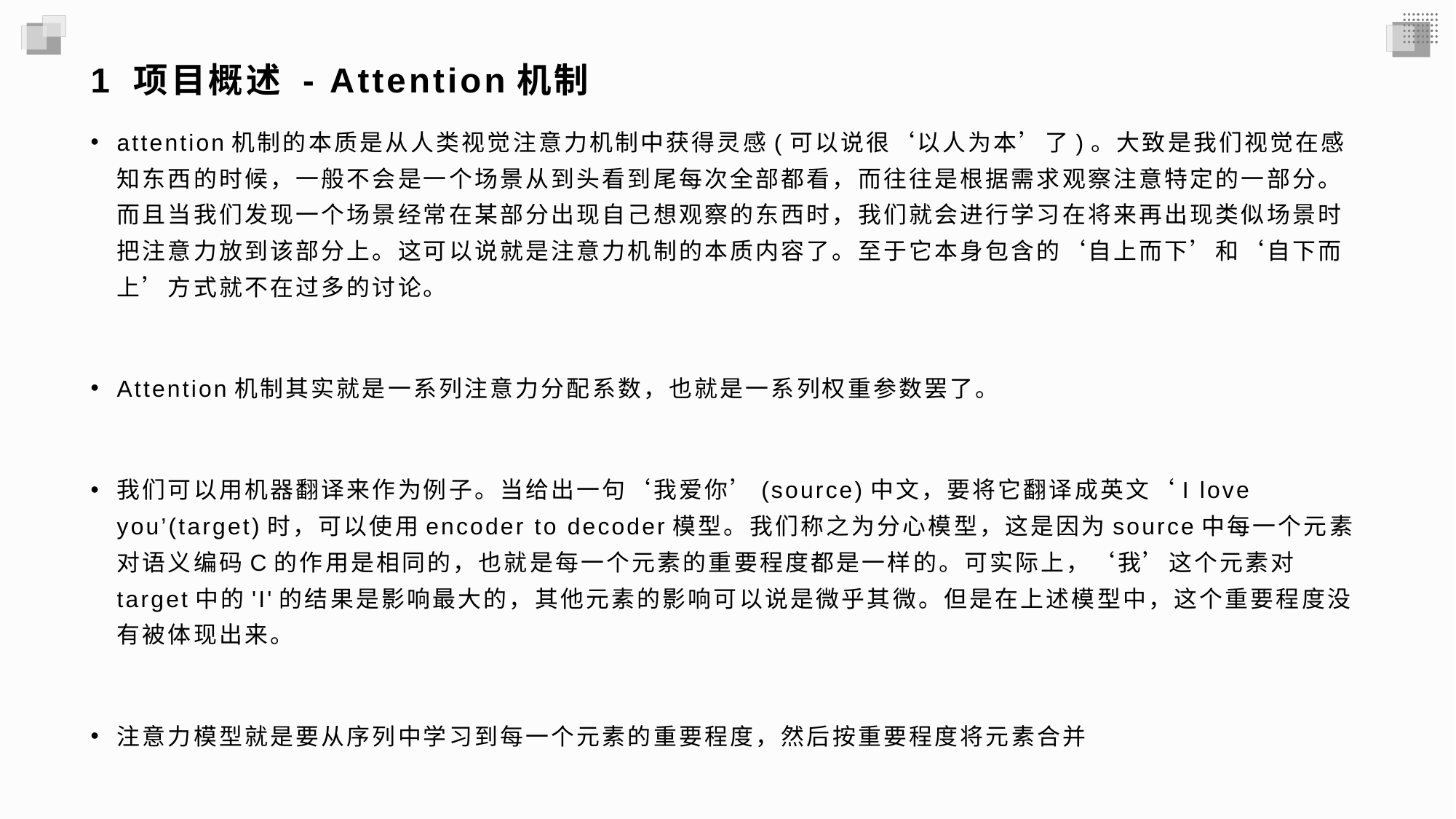

# 1 项目概述 - Attention机制
attention机制的本质是从人类视觉注意力机制中获得灵感(可以说很‘以人为本’了)。大致是我们视觉在感知东西的时候，一般不会是一个场景从到头看到尾每次全部都看，而往往是根据需求观察注意特定的一部分。而且当我们发现一个场景经常在某部分出现自己想观察的东西时，我们就会进行学习在将来再出现类似场景时把注意力放到该部分上。这可以说就是注意力机制的本质内容了。至于它本身包含的‘自上而下’和‘自下而上’方式就不在过多的讨论。

Attention机制其实就是一系列注意力分配系数，也就是一系列权重参数罢了。

我们可以用机器翻译来作为例子。当给出一句‘我爱你’(source)中文，要将它翻译成英文‘I love you’(target)时，可以使用encoder to decoder模型。我们称之为分心模型，这是因为source中每一个元素对语义编码C的作用是相同的，也就是每一个元素的重要程度都是一样的。可实际上，‘我’这个元素对target中的'I'的结果是影响最大的，其他元素的影响可以说是微乎其微。但是在上述模型中，这个重要程度没有被体现出来。

注意力模型就是要从序列中学习到每一个元素的重要程度，然后按重要程度将元素合并